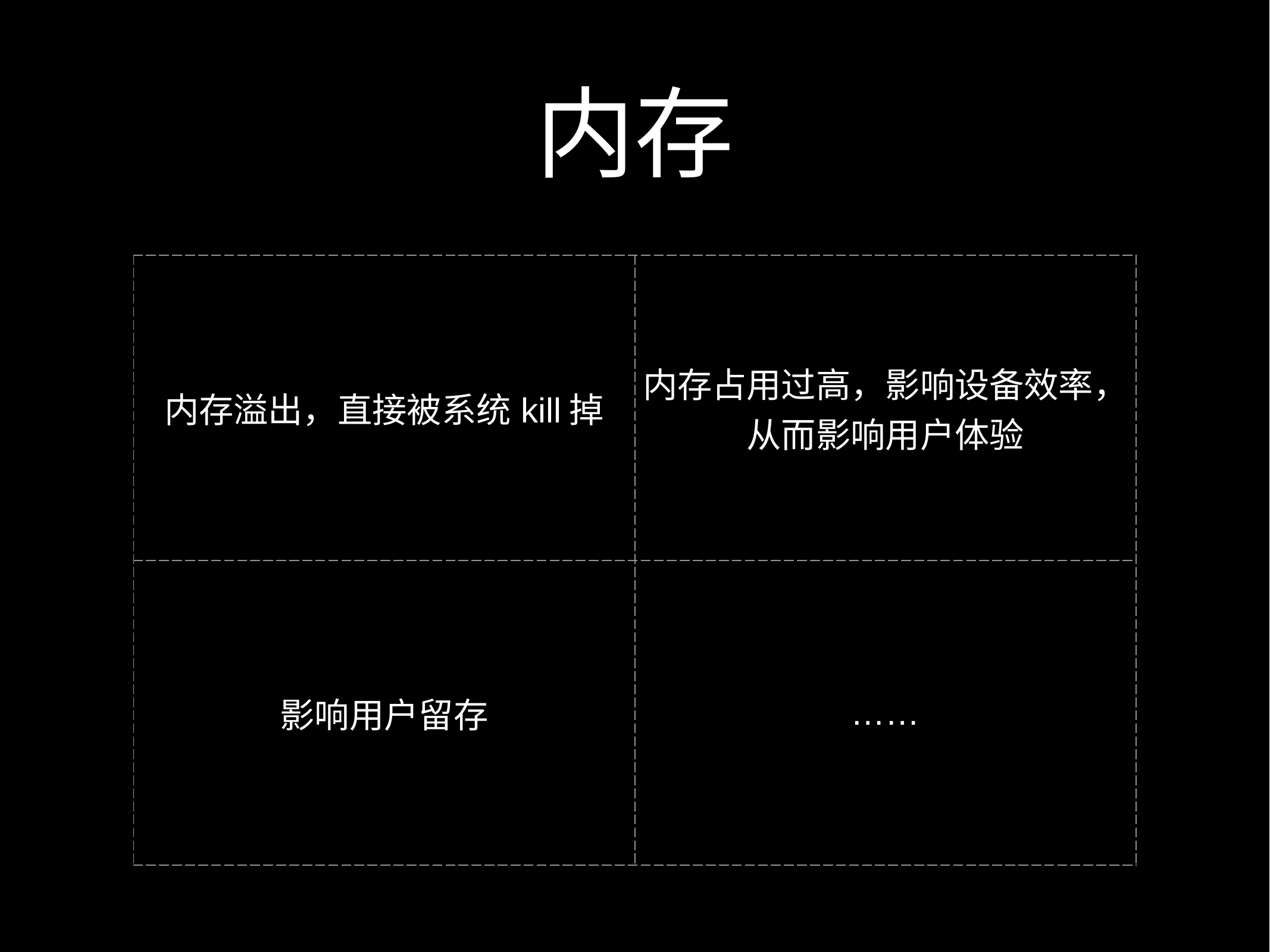

# 内存
| 内存溢出，直接被系统kill掉 | 内存占用过高，影响设备效率，从而影响用户体验 |
| --- | --- |
| 影响用户留存 | …… |